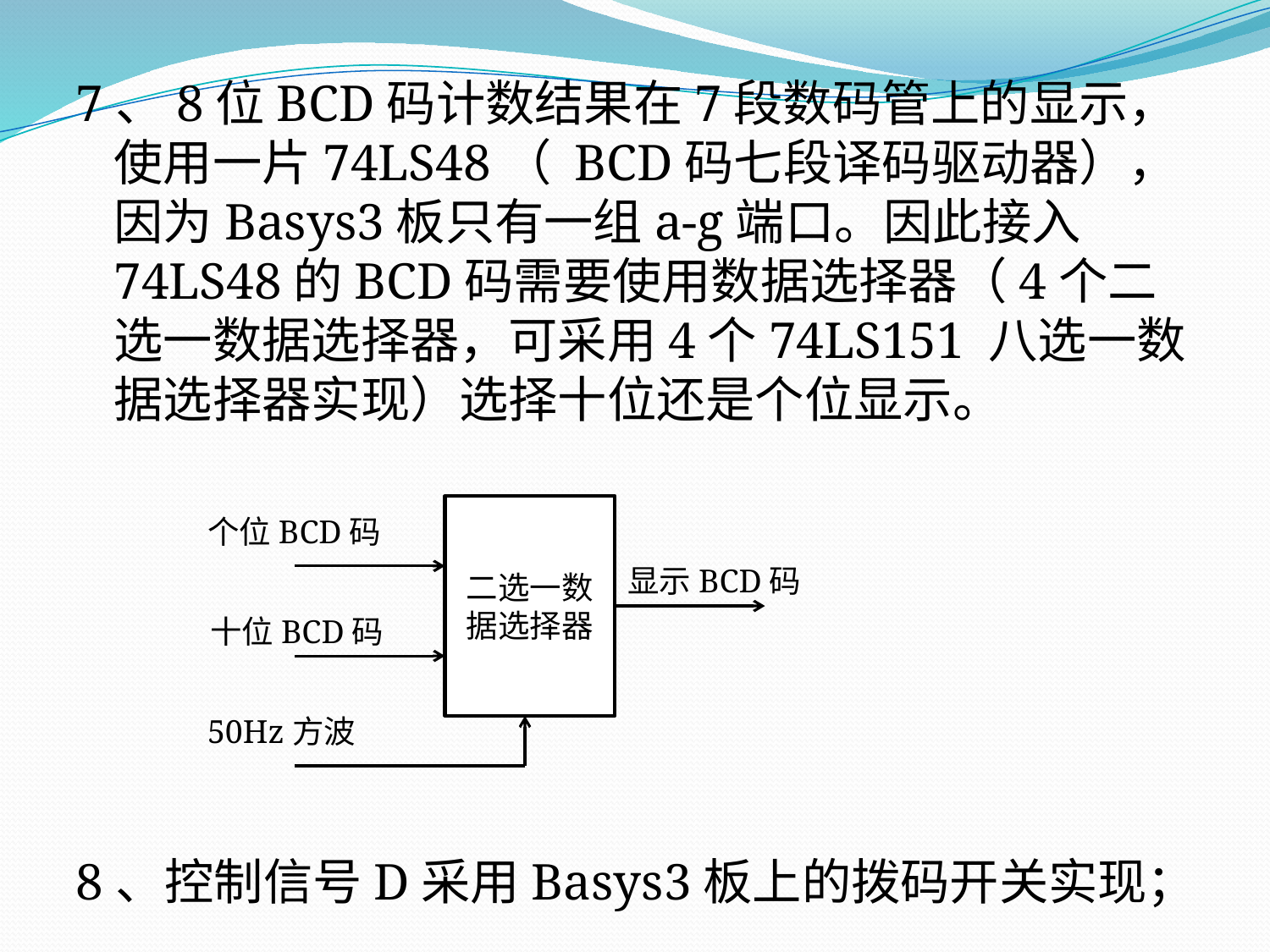

7、8位BCD码计数结果在7段数码管上的显示，使用一片74LS48（ BCD码七段译码驱动器），因为Basys3板只有一组a-g端口。因此接入74LS48的BCD码需要使用数据选择器（4个二选一数据选择器，可采用4个74LS151 八选一数据选择器实现）选择十位还是个位显示。

8、控制信号D采用Basys3板上的拨码开关实现；

二选一数据选择器
个位BCD码
显示BCD码
十位BCD码
50Hz方波